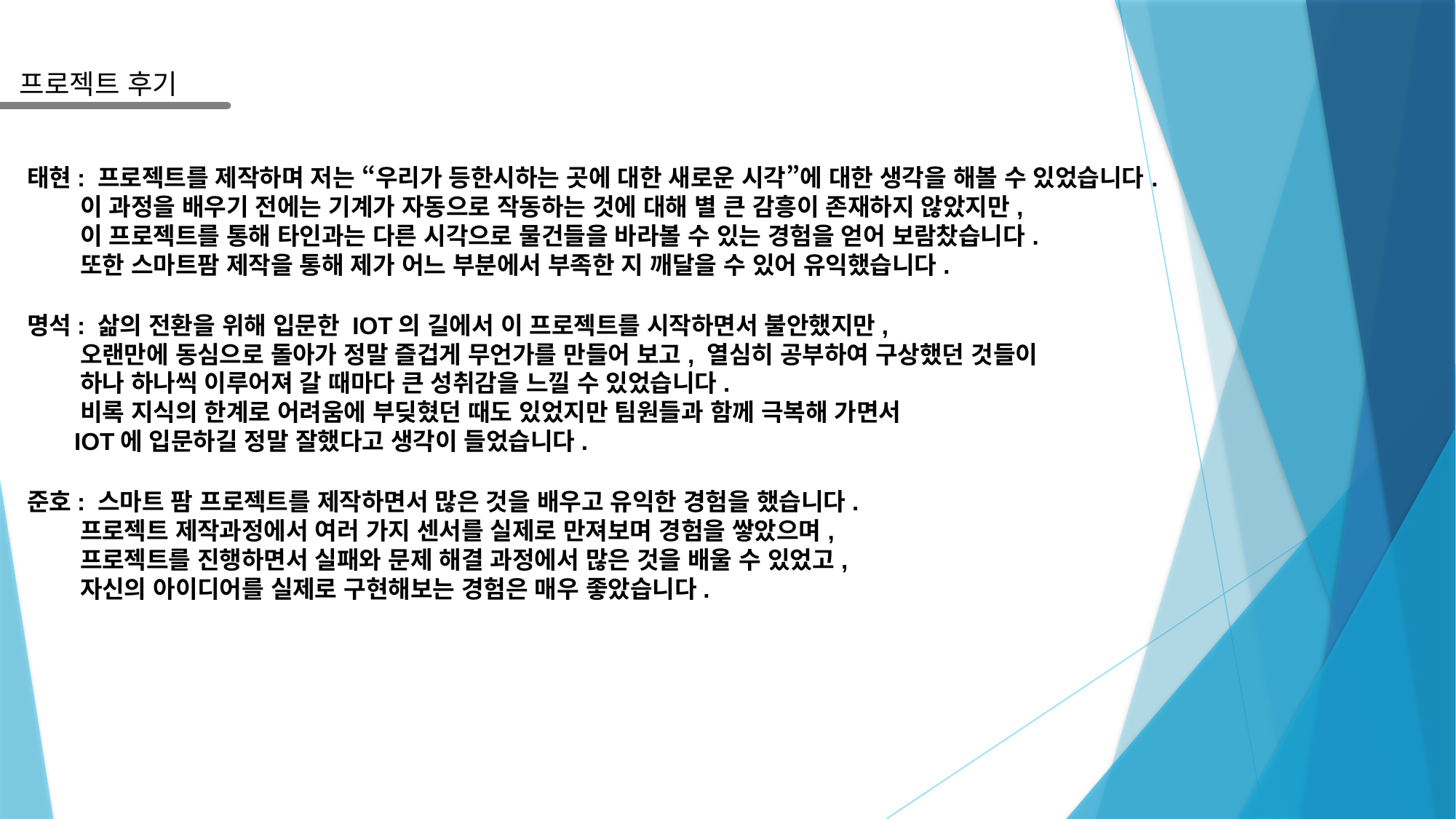

프로젝트 후기
태현: 프로젝트를 제작하며 저는 “우리가 등한시하는 곳에 대한 새로운 시각”에 대한 생각을 해볼 수 있었습니다.
       이 과정을 배우기 전에는 기계가 자동으로 작동하는 것에 대해 별 큰 감흥이 존재하지 않았지만,
       이 프로젝트를 통해 타인과는 다른 시각으로 물건들을 바라볼 수 있는 경험을 얻어 보람찼습니다.
       또한 스마트팜 제작을 통해 제가 어느 부분에서 부족한 지 깨달을 수 있어 유익했습니다.
명석: 삶의 전환을 위해 입문한 IOT의 길에서 이 프로젝트를 시작하면서 불안했지만,
       오랜만에 동심으로 돌아가 정말 즐겁게 무언가를 만들어 보고, 열심히 공부하여 구상했던 것들이
       하나 하나씩 이루어져 갈 때마다 큰 성취감을 느낄 수 있었습니다.
       비록 지식의 한계로 어려움에 부딪혔던 때도 있었지만 팀원들과 함께 극복해 가면서
       IOT에 입문하길 정말 잘했다고 생각이 들었습니다.
준호: 스마트 팜 프로젝트를 제작하면서 많은 것을 배우고 유익한 경험을 했습니다.
       프로젝트 제작과정에서 여러 가지 센서를 실제로 만져보며 경험을 쌓았으며,
       프로젝트를 진행하면서 실패와 문제 해결 과정에서 많은 것을 배울 수 있었고,
       자신의 아이디어를 실제로 구현해보는 경험은 매우 좋았습니다.